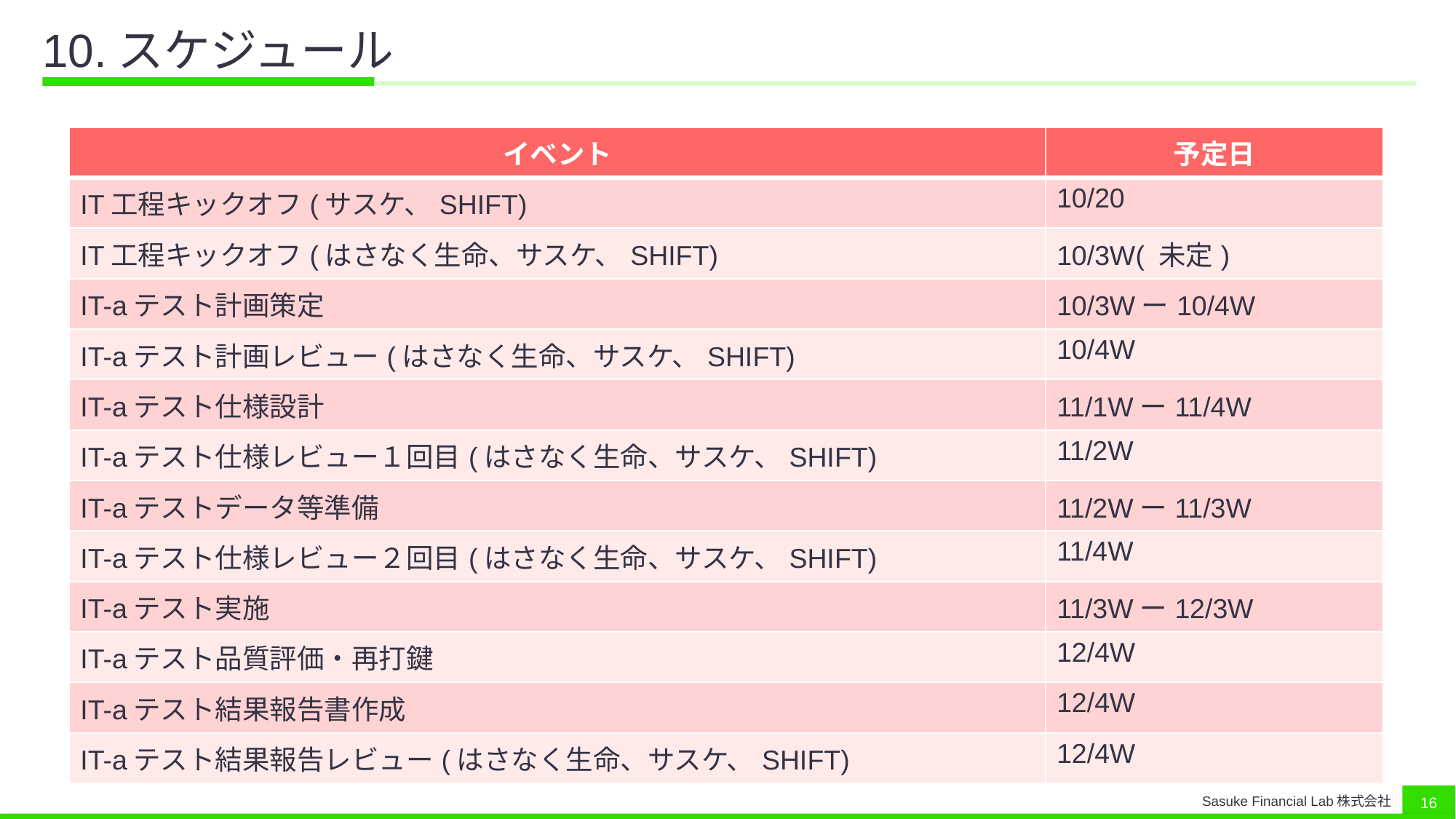

# 10.スケジュール

| イベント | 予定日 |
| --- | --- |
| IT工程キックオフ(サスケ、SHIFT) | 10/20 |
| IT工程キックオフ(はさなく生命、サスケ、SHIFT) | 10/3W( 未定) |
| IT-aテスト計画策定 | 10/3Wー10/4W |
| IT-aテスト計画レビュー(はさなく生命、サスケ、SHIFT) | 10/4W |
| IT-aテスト仕様設計 | 11/1Wー11/4W |
| IT-aテスト仕様レビュー１回目(はさなく生命、サスケ、SHIFT) | 11/2W |
| IT-aテストデータ等準備 | 11/2Wー11/3W |
| IT-aテスト仕様レビュー２回目(はさなく生命、サスケ、SHIFT) | 11/4W |
| IT-aテスト実施 | 11/3Wー12/3W |
| IT-aテスト品質評価・再打鍵 | 12/4W |
| IT-aテスト結果報告書作成 | 12/4W |
| IT-aテスト結果報告レビュー(はさなく生命、サスケ、SHIFT) | 12/4W |
16
Sasuke Financial Lab株式会社